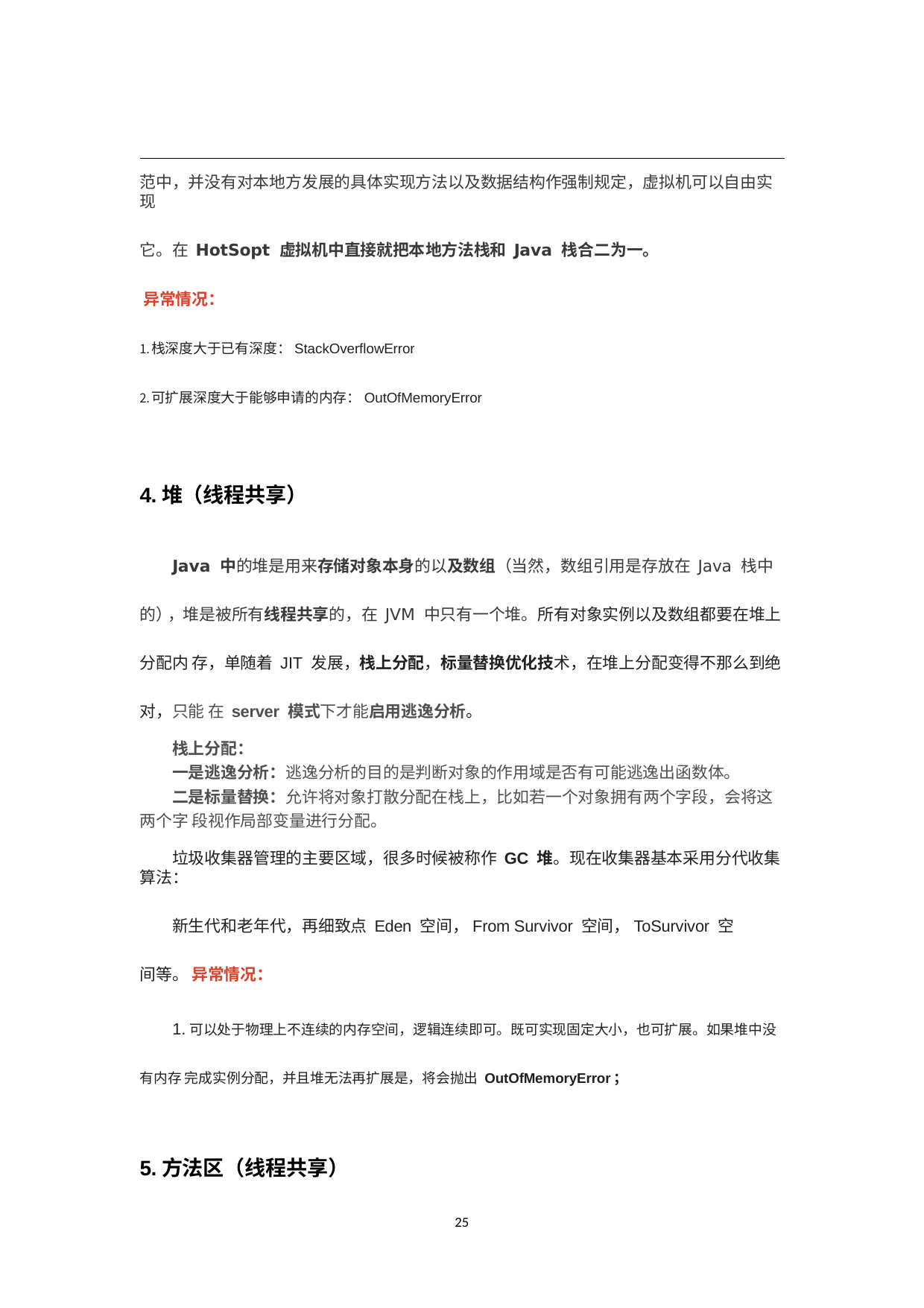

范中，并没有对本地方发展的具体实现方法以及数据结构作强制规定，虚拟机可以自由实现
它。在 HotSopt 虚拟机中直接就把本地方法栈和 Java 栈合二为一。 异常情况：

栈深度大于已有深度：StackOverflowError

可扩展深度大于能够申请的内存：OutOfMemoryError
4.堆（线程共享）

Java 中的堆是用来存储对象本身的以及数组（当然，数组引用是存放在 Java 栈中的），  堆是被所有线程共享的，在 JVM 中只有一个堆。所有对象实例以及数组都要在堆上分配内 存，单随着 JIT 发展，栈上分配，标量替换优化技术，在堆上分配变得不那么到绝对，只能 在 server 模式下才能启用逃逸分析。

栈上分配：
一是逃逸分析：逃逸分析的目的是判断对象的作用域是否有可能逃逸出函数体。
二是标量替换：允许将对象打散分配在栈上，比如若一个对象拥有两个字段，会将这两个字 段视作局部变量进行分配。

垃圾收集器管理的主要区域，很多时候被称作 GC 堆。现在收集器基本采用分代收集算法：
新生代和老年代，再细致点 Eden 空间，From Survivor 空间，ToSurvivor 空间等。 异常情况：
1.可以处于物理上不连续的内存空间，逻辑连续即可。既可实现固定大小，也可扩展。如果堆中没有内存 完成实例分配，并且堆无法再扩展是，将会抛出 OutOfMemoryError；
5.方法区（线程共享）
25